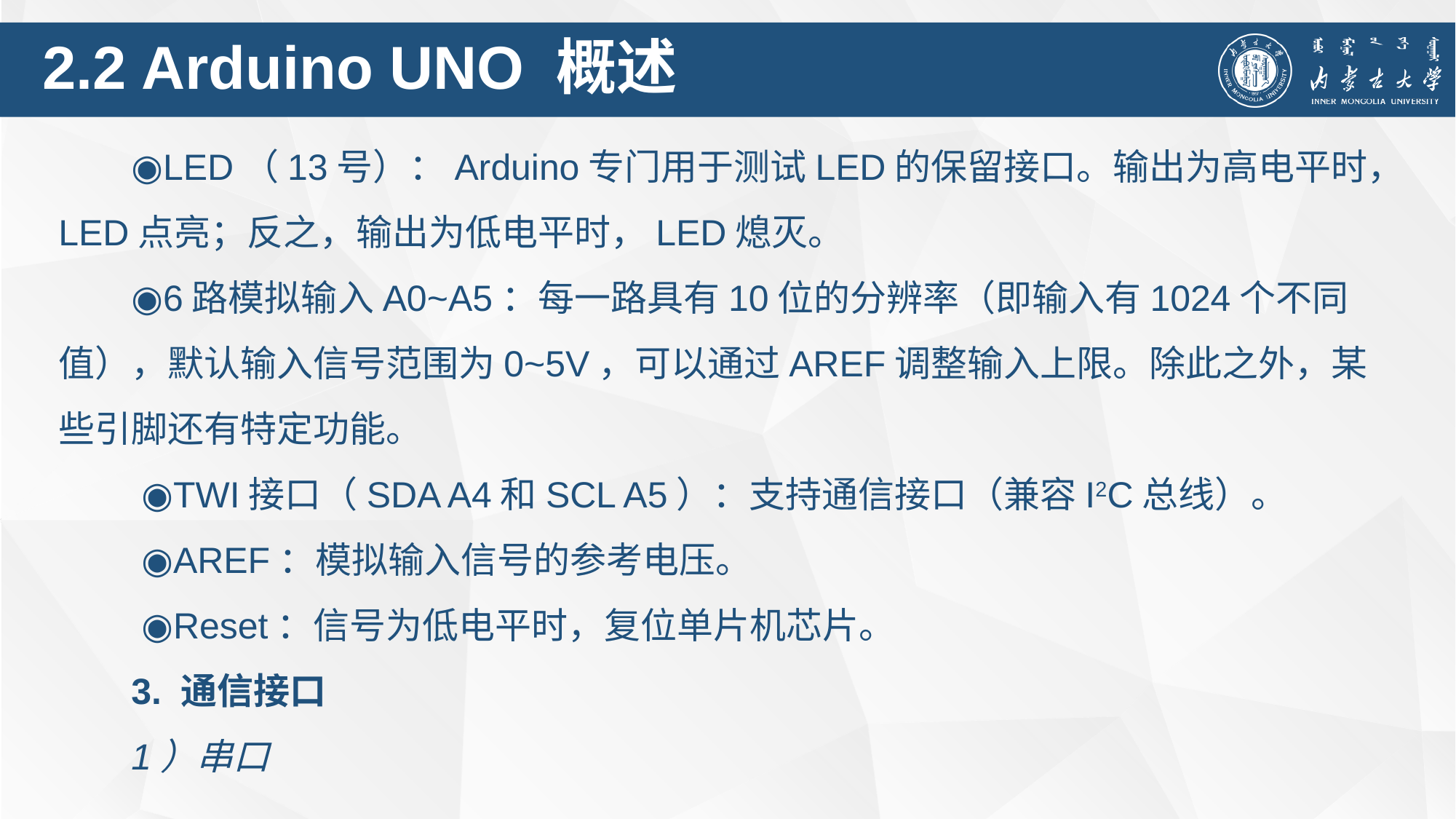

2.2 Arduino UNO 概述

◉LED（13号）：Arduino专门用于测试LED的保留接口。输出为高电平时，LED点亮；反之，输出为低电平时，LED熄灭。
◉6路模拟输入A0~A5：每一路具有10位的分辨率（即输入有1024个不同值），默认输入信号范围为0~5V，可以通过AREF调整输入上限。除此之外，某些引脚还有特定功能。
 ◉TWI接口（SDA A4和SCL A5）：支持通信接口（兼容I2C总线）。
 ◉AREF：模拟输入信号的参考电压。
 ◉Reset：信号为低电平时，复位单片机芯片。
3. 通信接口
1）串口